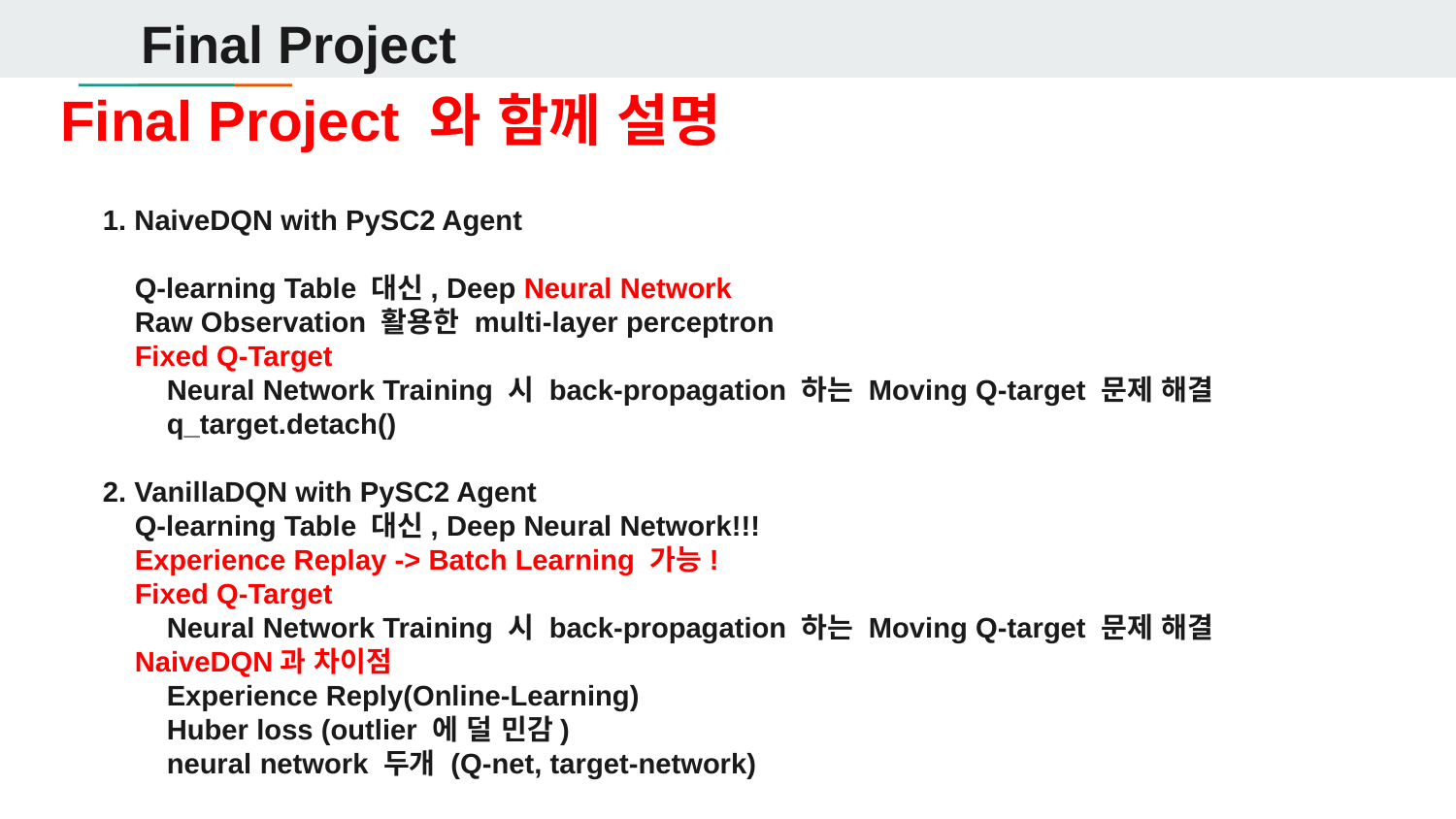

# Final Project
Final Project 와 함께 설명
1. NaiveDQN with PySC2 Agent

    Q-learning Table 대신, Deep Neural Network
    Raw Observation 활용한 multi-layer perceptron
    Fixed Q-Target
        Neural Network Training 시 back-propagation 하는 Moving Q-target 문제 해결
        q_target.detach()

2. VanillaDQN with PySC2 Agent
    Q-learning Table 대신, Deep Neural Network!!!
    Experience Replay -> Batch Learning 가능!
    Fixed Q-Target
        Neural Network Training 시 back-propagation 하는 Moving Q-target 문제 해결
    NaiveDQN과 차이점
        Experience Reply(Online-Learning)
        Huber loss (outlier 에 덜 민감)
        neural network 두개 (Q-net, target-network)